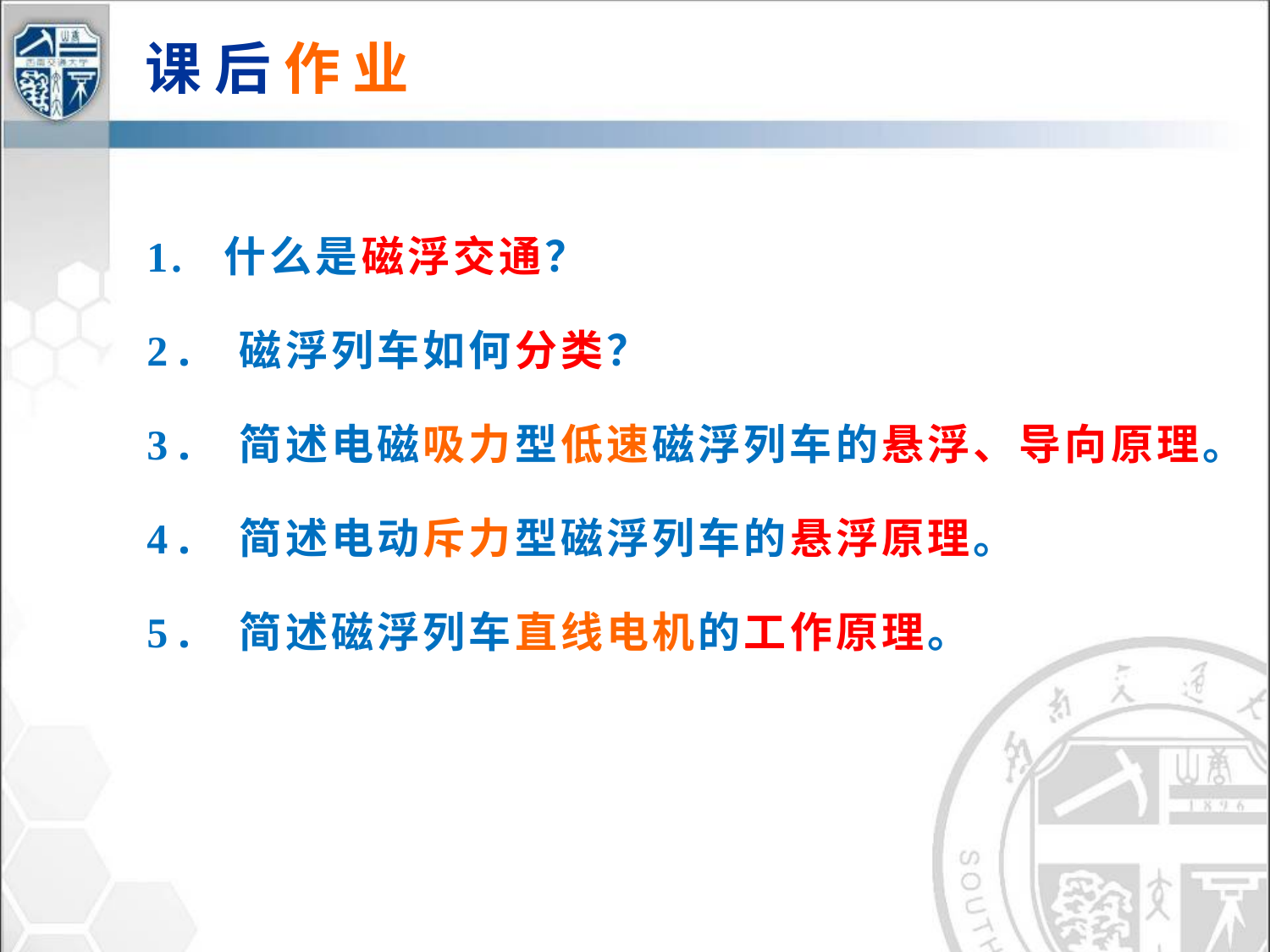

课 后 作 业
1.  什么是磁浮交通？
2. 磁浮列车如何分类？
3. 简述电磁吸力型低速磁浮列车的悬浮、导向原理。
4. 简述电动斥力型磁浮列车的悬浮原理。
5. 简述磁浮列车直线电机的工作原理。